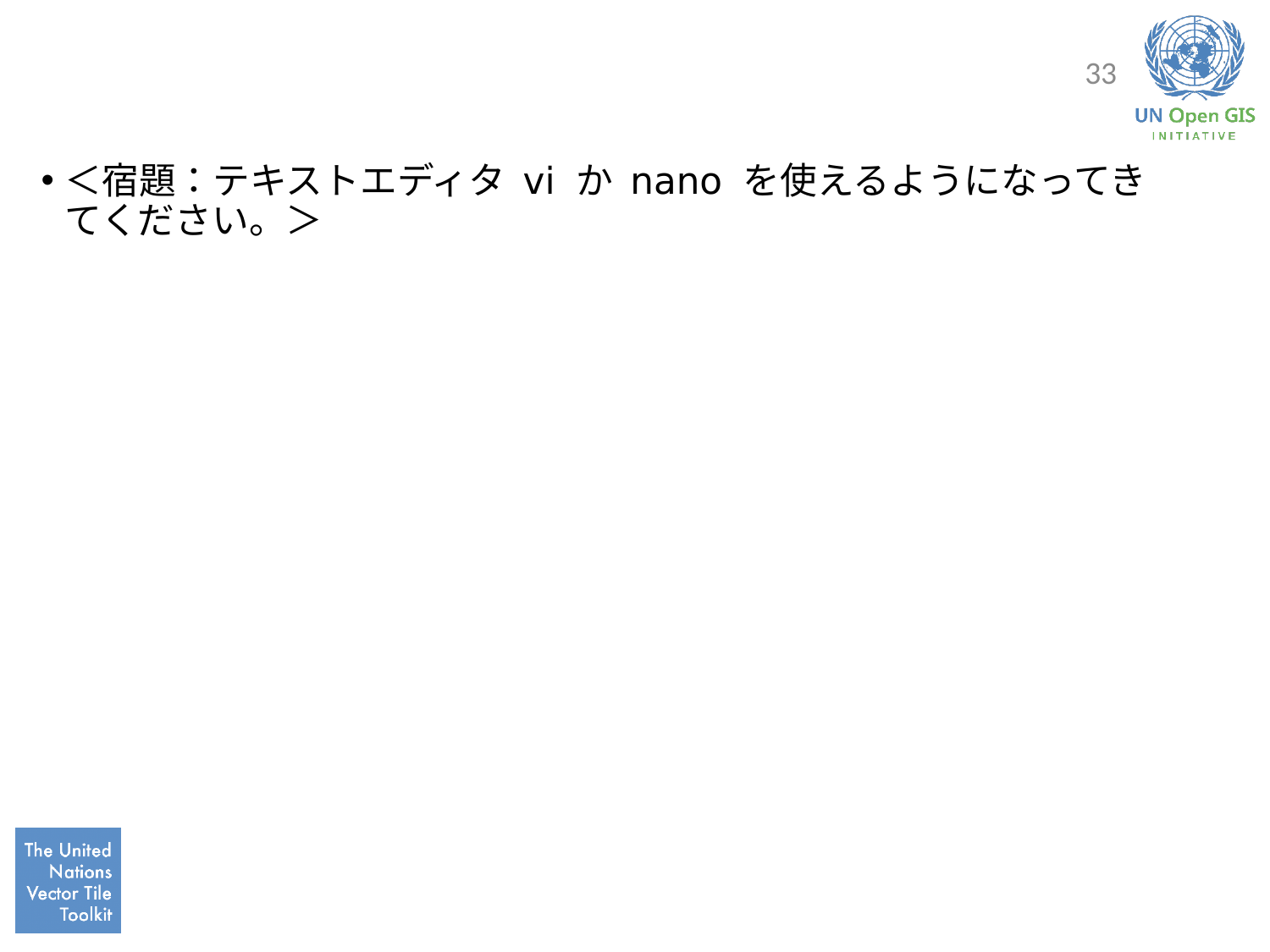

#
33
＜宿題：テキストエディタ vi か nano を使えるようになってきてください。＞